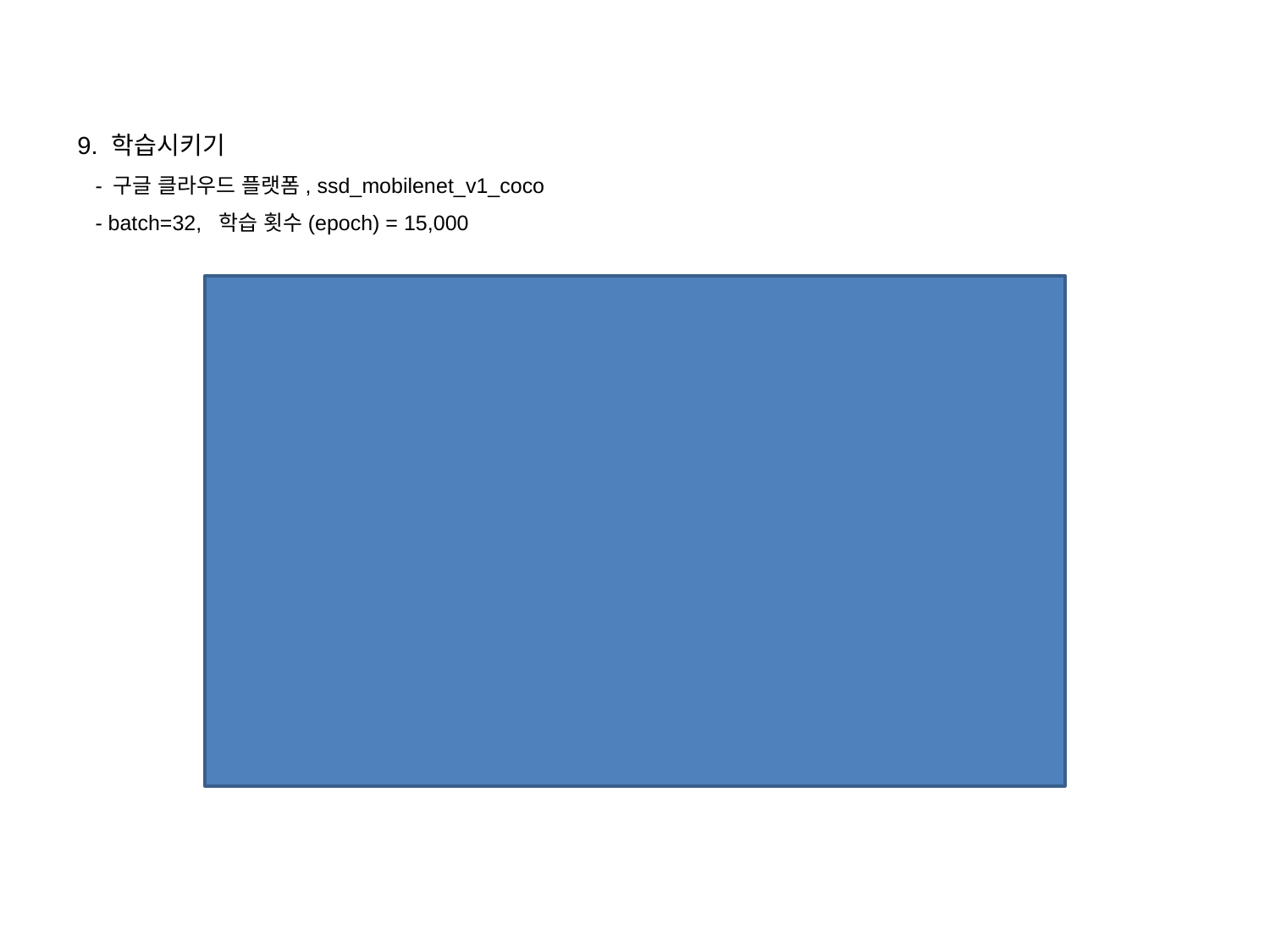

9. 학습시키기
   - 구글 클라우드 플랫폼, ssd_mobilenet_v1_coco
   - batch=32,  학습 횟수(epoch) = 15,000